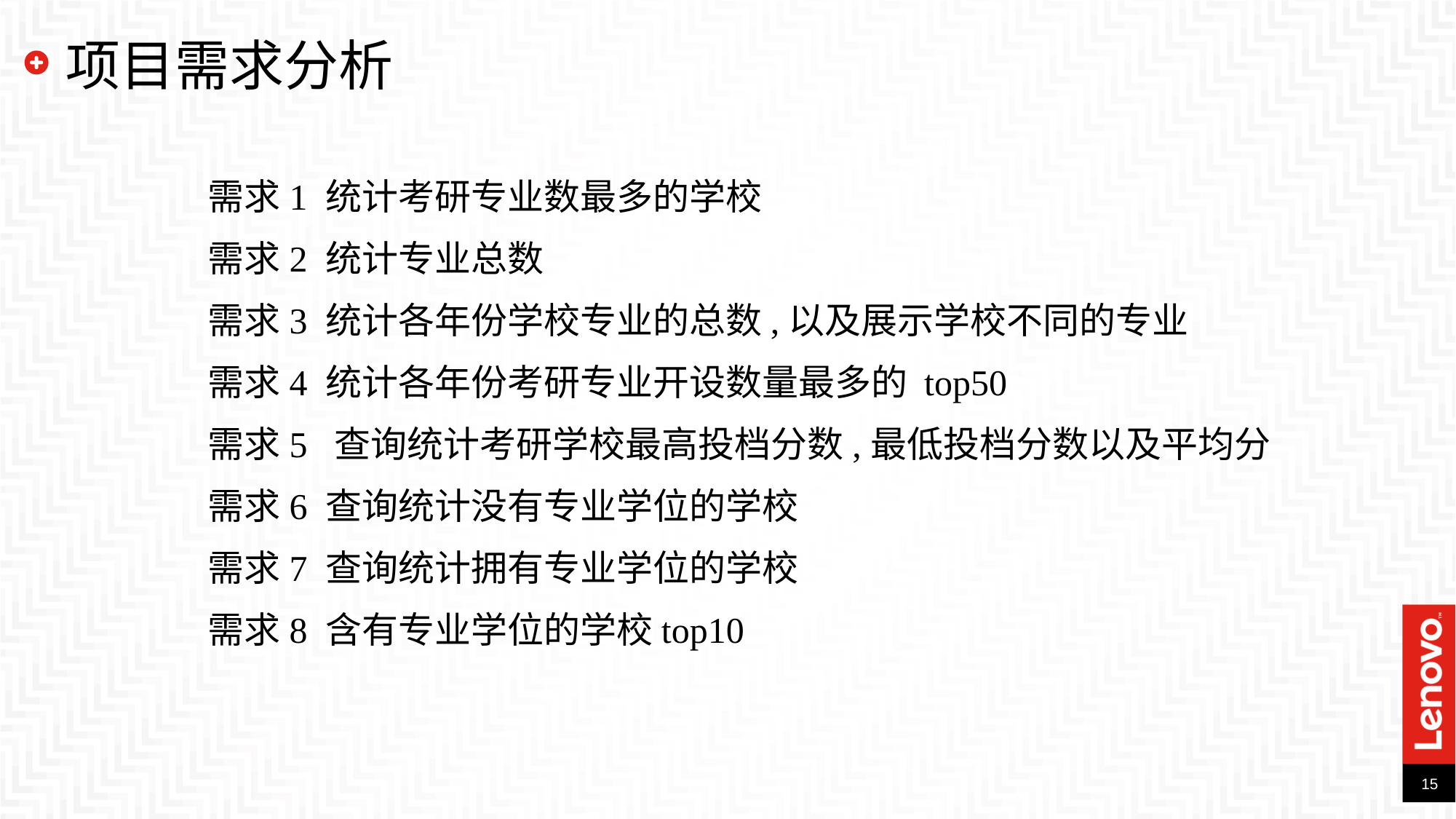

# 项目需求分析
需求1 统计考研专业数最多的学校
需求2 统计专业总数
需求3 统计各年份学校专业的总数,以及展示学校不同的专业
需求4 统计各年份考研专业开设数量最多的 top50
需求5  查询统计考研学校最高投档分数,最低投档分数以及平均分
需求6 查询统计没有专业学位的学校
需求7 查询统计拥有专业学位的学校
需求8 含有专业学位的学校top10